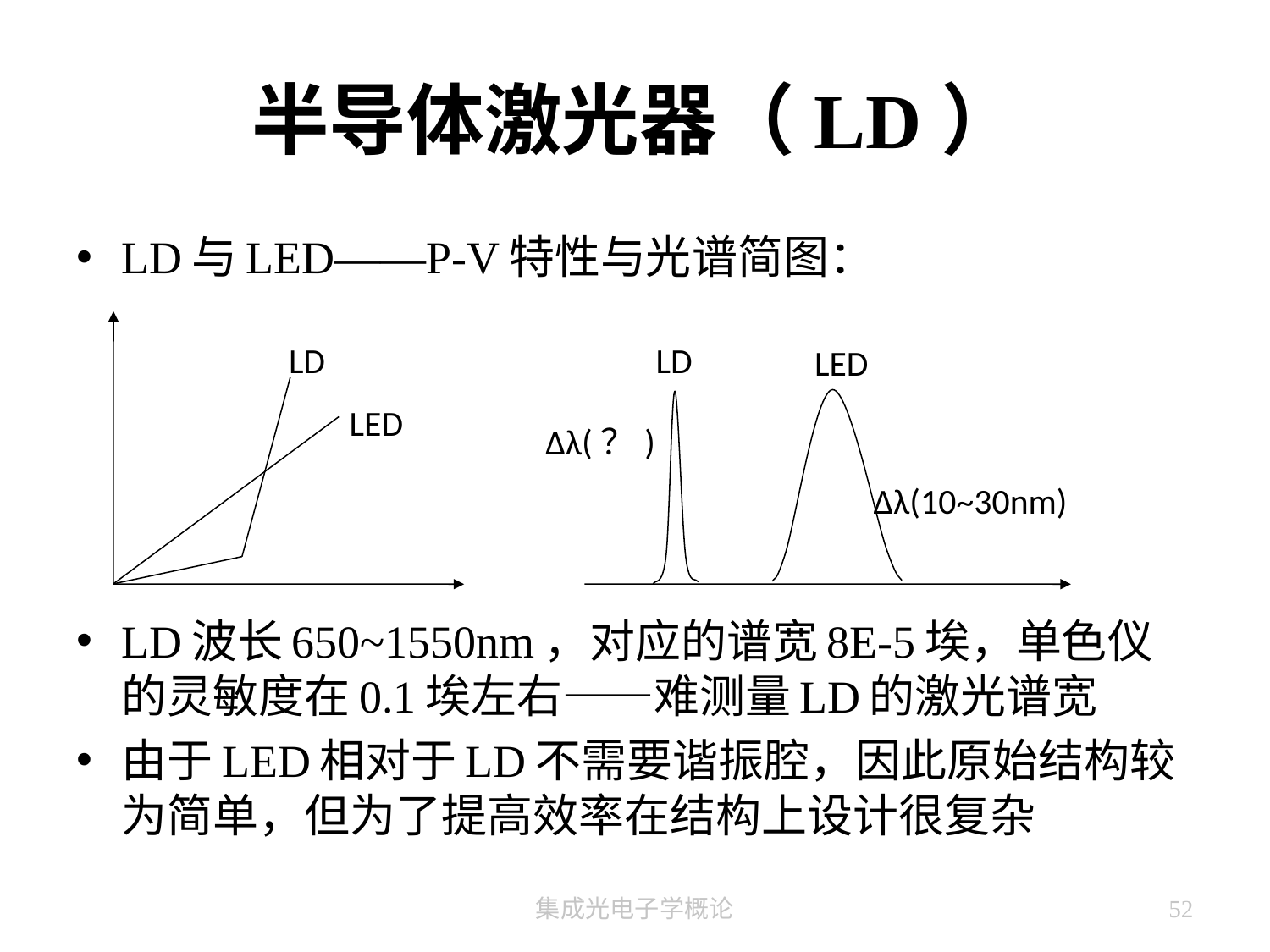

# 半导体激光器（LD）
LD与LED——P-V特性与光谱简图：

LD波长650~1550nm，对应的谱宽8E-5埃，单色仪的灵敏度在0.1埃左右——难测量LD的激光谱宽
由于LED相对于LD不需要谐振腔，因此原始结构较为简单，但为了提高效率在结构上设计很复杂

 P

 LD
 LD
 LED

 LED

 Δλ(？)
 Δλ(10~30nm)

 I
 λ

集成光电子学概论
52